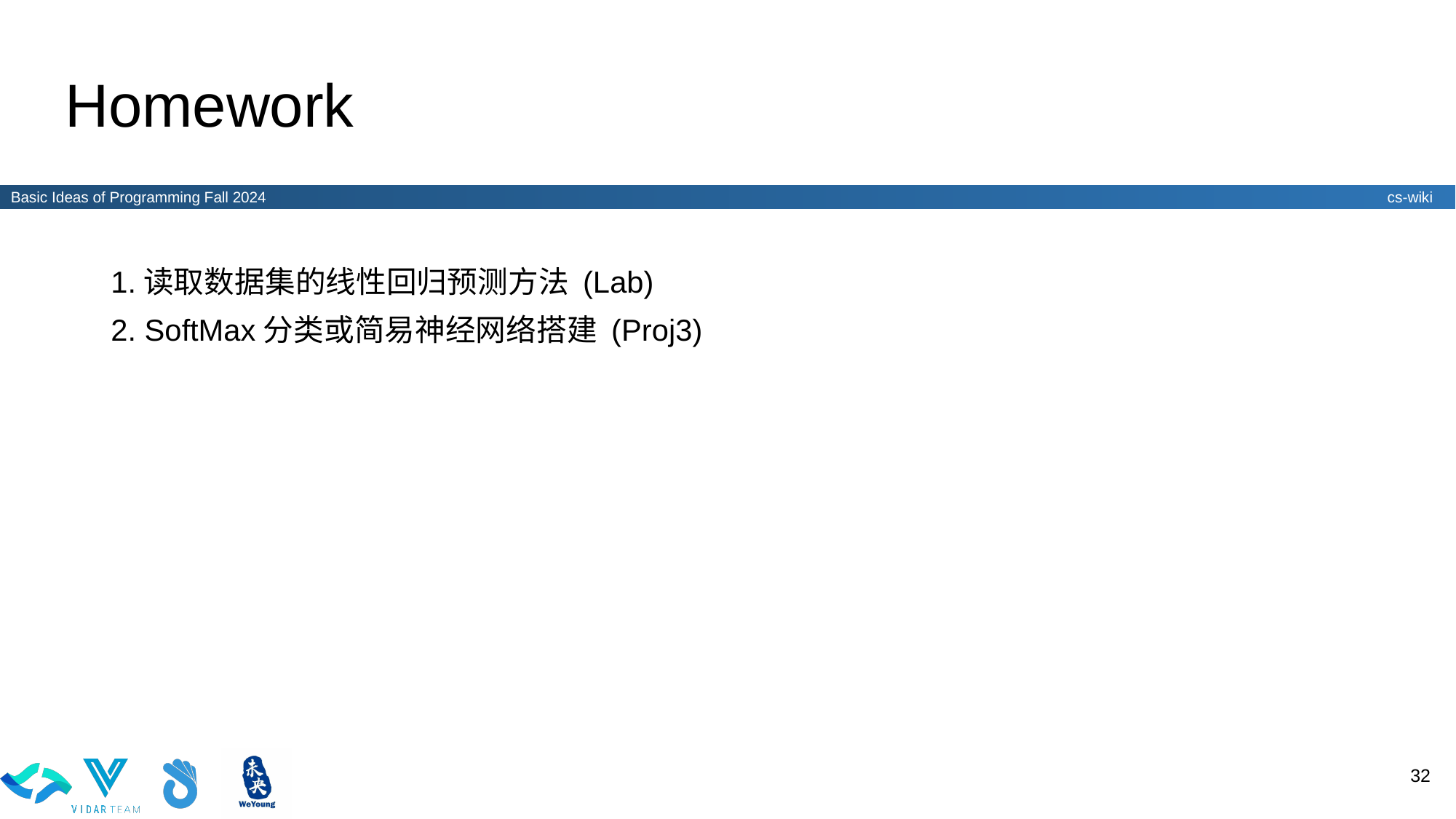

# Homework
1.读取数据集的线性回归预测方法 (Lab)
2. SoftMax分类或简易神经网络搭建 (Proj3)